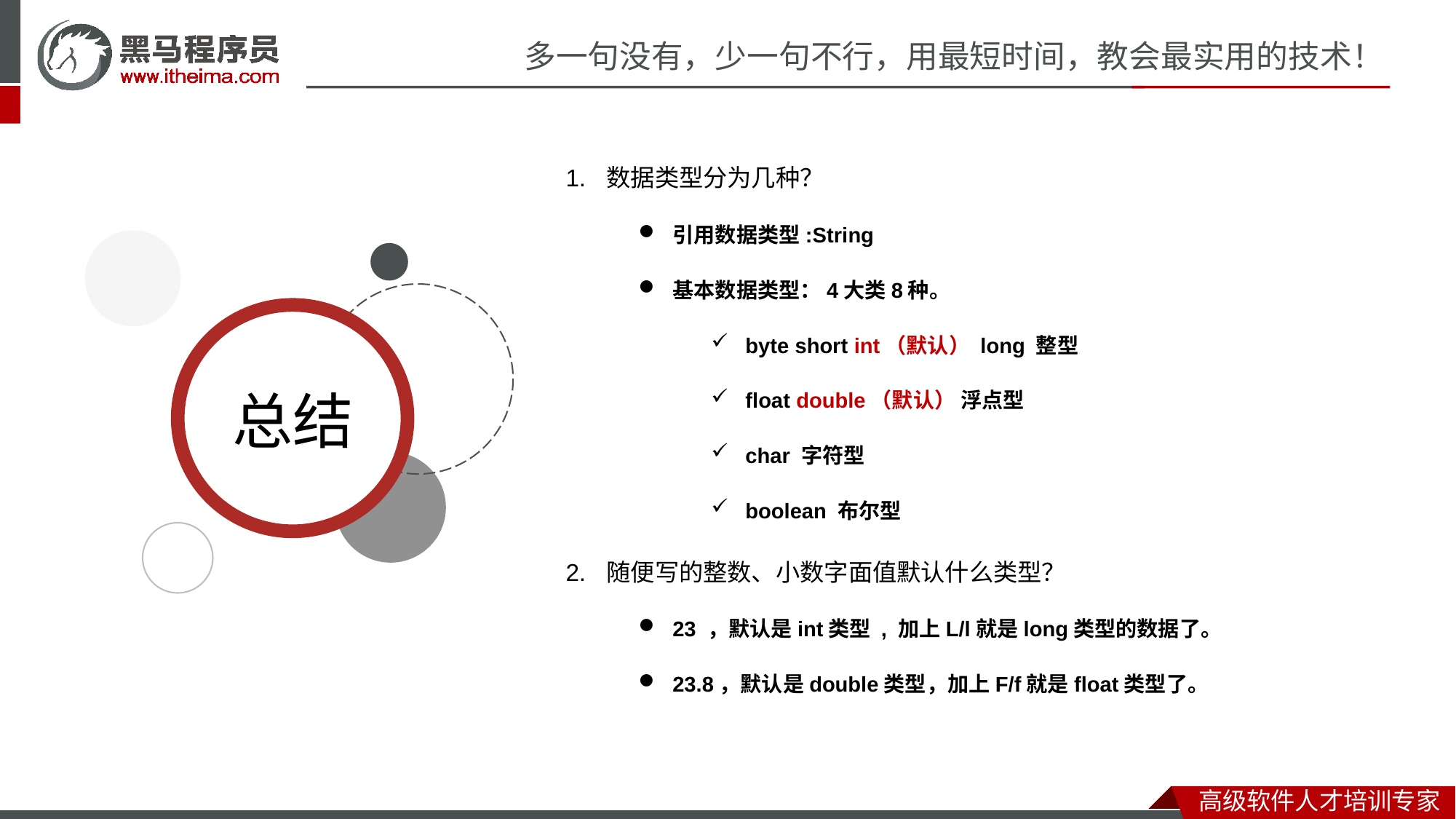

数据类型分为几种？
引用数据类型:String
基本数据类型：4大类8种。
byte short int（默认） long 整型
float double（默认） 浮点型
char 字符型
boolean 布尔型
随便写的整数、小数字面值默认什么类型？
23 ，默认是int类型 , 加上L/l就是long类型的数据了。
23.8，默认是double类型，加上F/f就是float类型了。